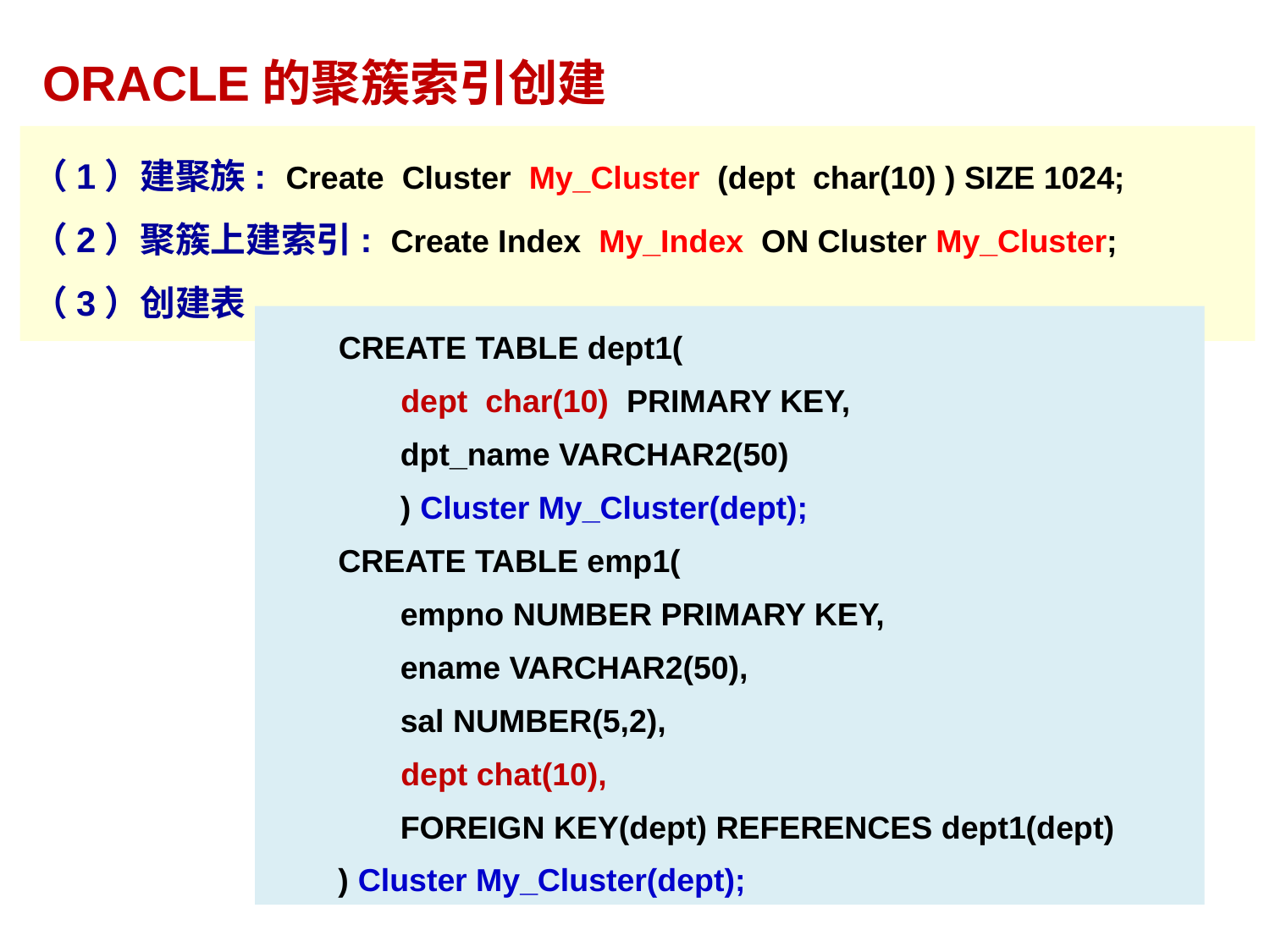

ORACLE的聚簇索引创建
（1）建聚族:  Create  Cluster  My_Cluster  (dept  char(10) ) SIZE 1024; 
（2）聚簇上建索引:  Create Index  My_Index  ON Cluster My_Cluster; 
（3）创建表
        CREATE TABLE dept1(
               dept  char(10)  PRIMARY KEY,
               dpt_name VARCHAR2(50)
               ) Cluster My_Cluster(dept);
        CREATE TABLE emp1(
               empno NUMBER PRIMARY KEY,
               ename VARCHAR2(50),
               sal NUMBER(5,2),
               dept chat(10),
               FOREIGN KEY(dept) REFERENCES dept1(dept)
        ) Cluster My_Cluster(dept);